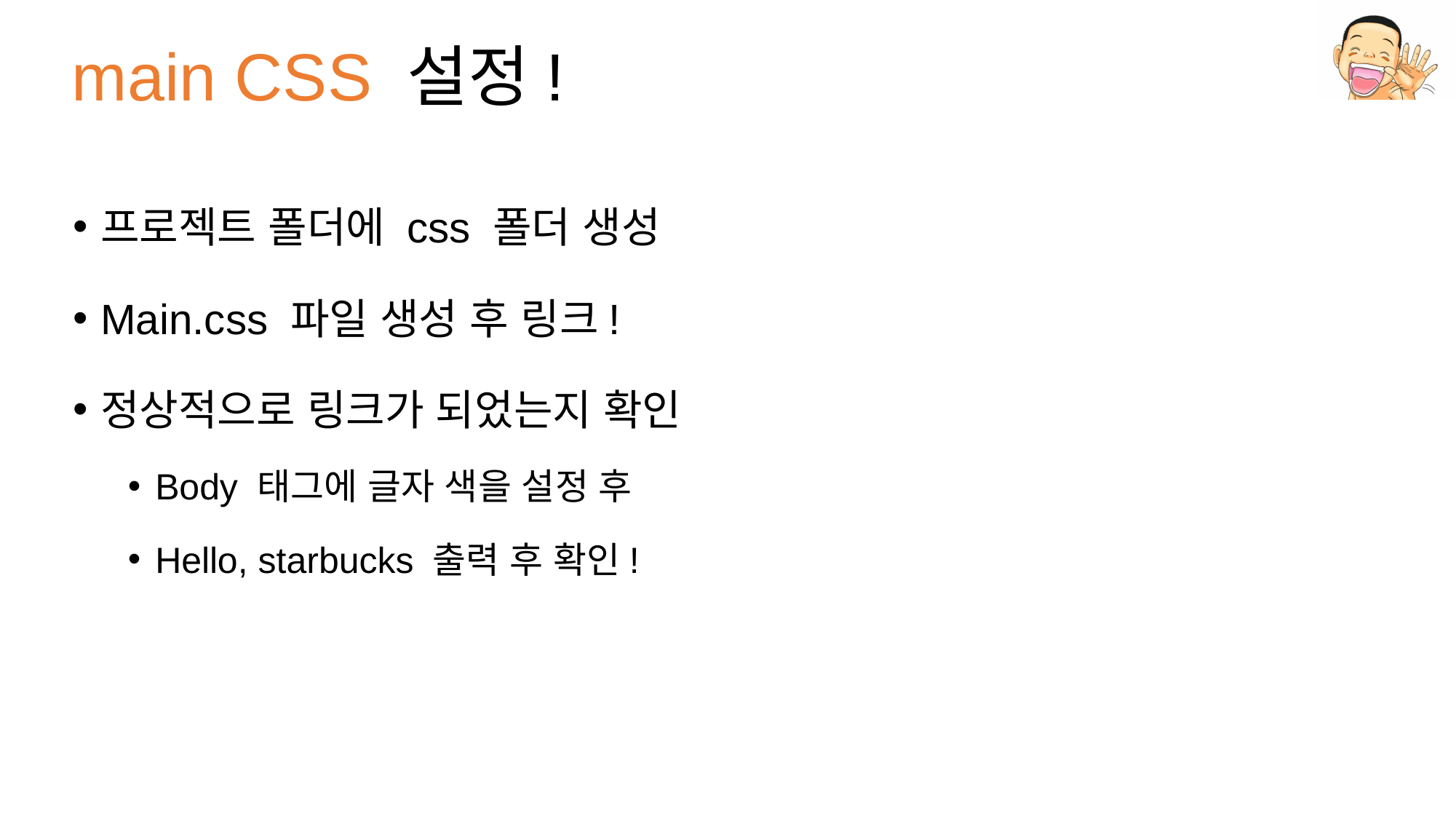

# main CSS 설정!
프로젝트 폴더에 css 폴더 생성
Main.css 파일 생성 후 링크!
정상적으로 링크가 되었는지 확인
Body 태그에 글자 색을 설정 후
Hello, starbucks 출력 후 확인!